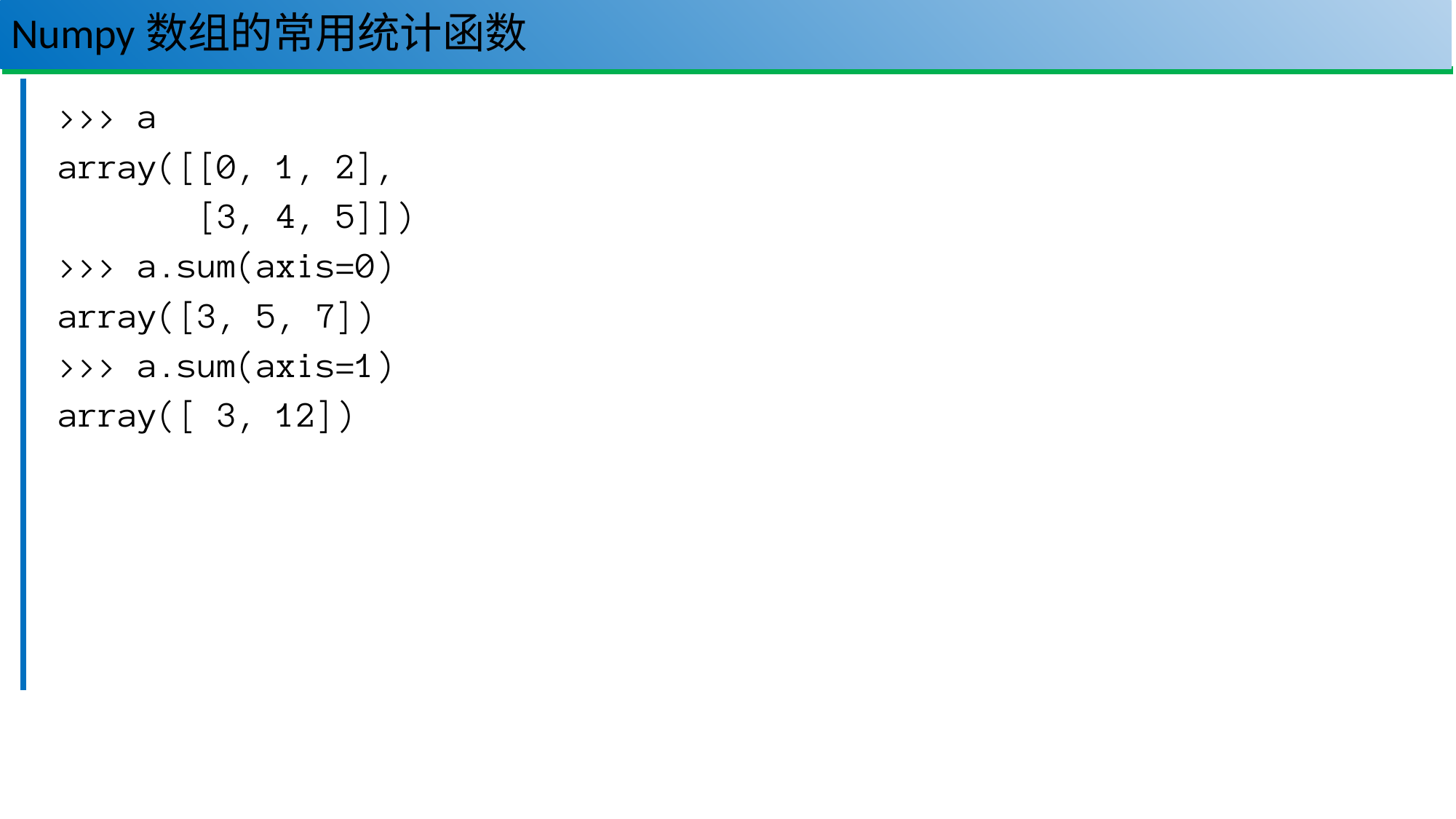

# Numpy数组的常用统计函数
118
>>> a
array([[0, 1, 2],
       [3, 4, 5]])
>>> a.sum(axis=0)
array([3, 5, 7])
>>> a.sum(axis=1)
array([ 3, 12])